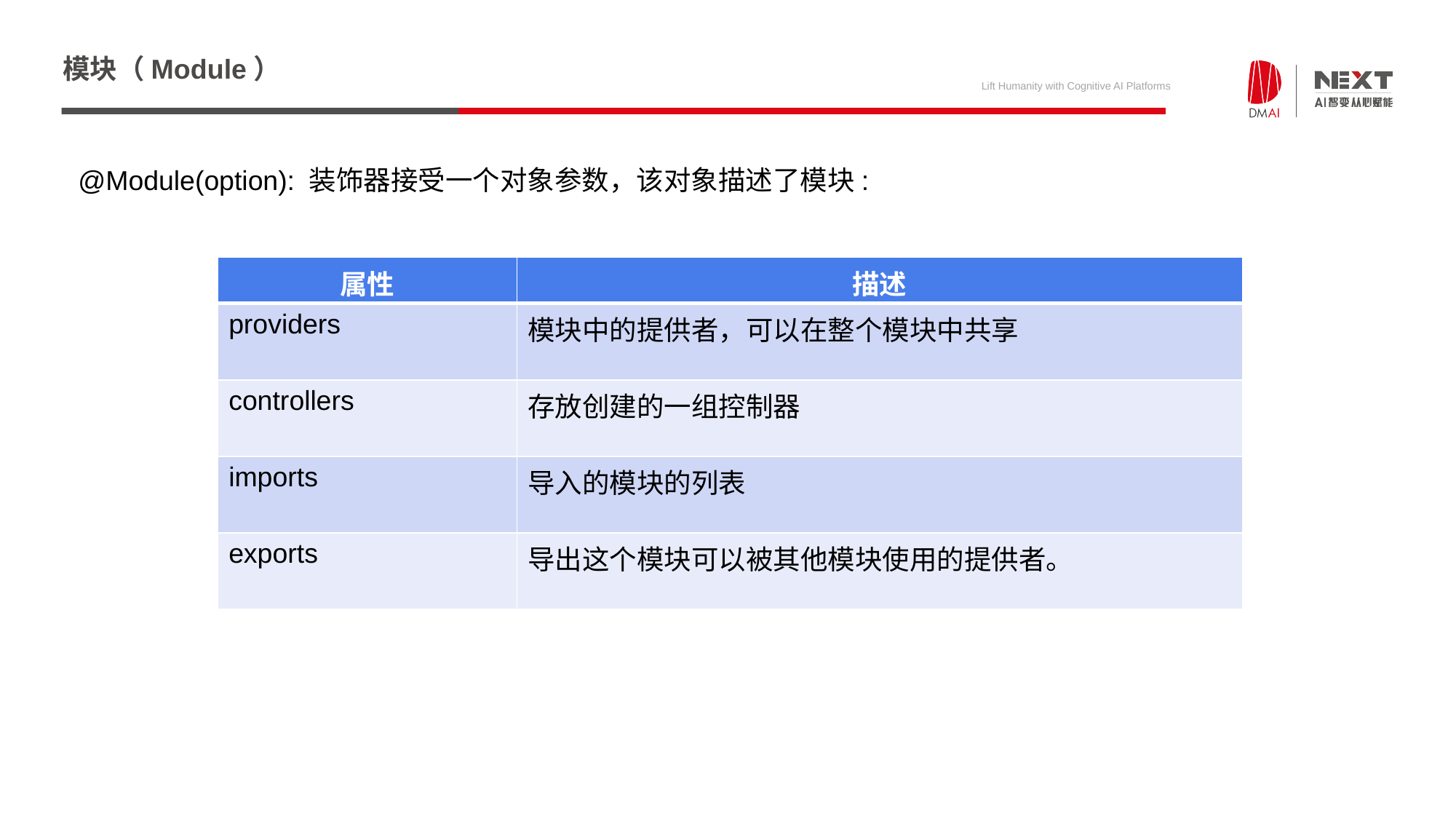

# 模块（Module）
@Module(option): 装饰器接受一个对象参数，该对象描述了模块:

| 属性 | 描述 |
| --- | --- |
| providers | 模块中的提供者，可以在整个模块中共享 |
| controllers | 存放创建的一组控制器 |
| imports | 导入的模块的列表 |
| exports | 导出这个模块可以被其他模块使用的提供者。 |